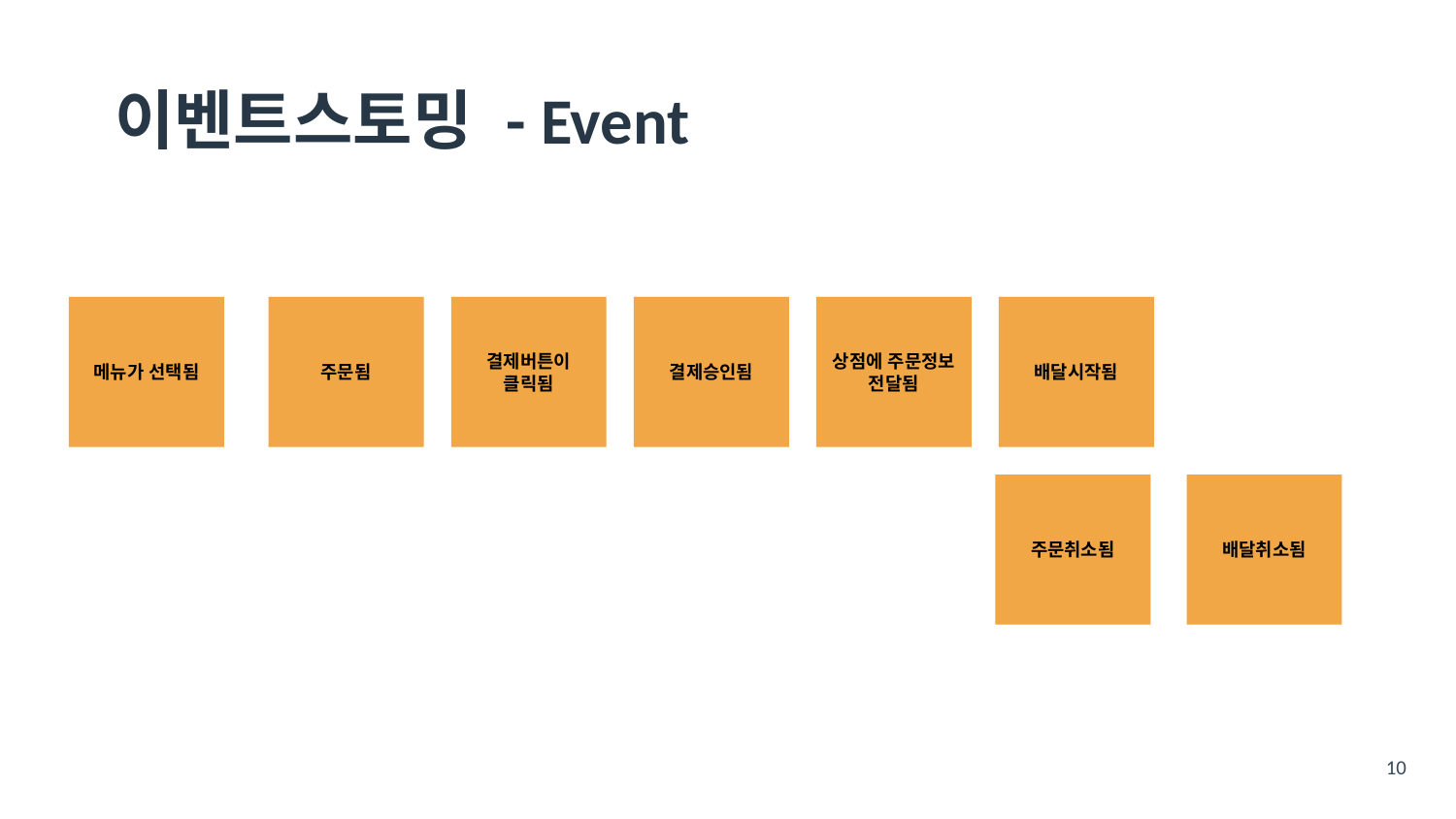

# 이벤트스토밍 - Event
메뉴가 선택됨
주문됨
결제버튼이 클릭됨
결제승인됨
상점에 주문정보 전달됨
배달시작됨
주문취소됨
배달취소됨